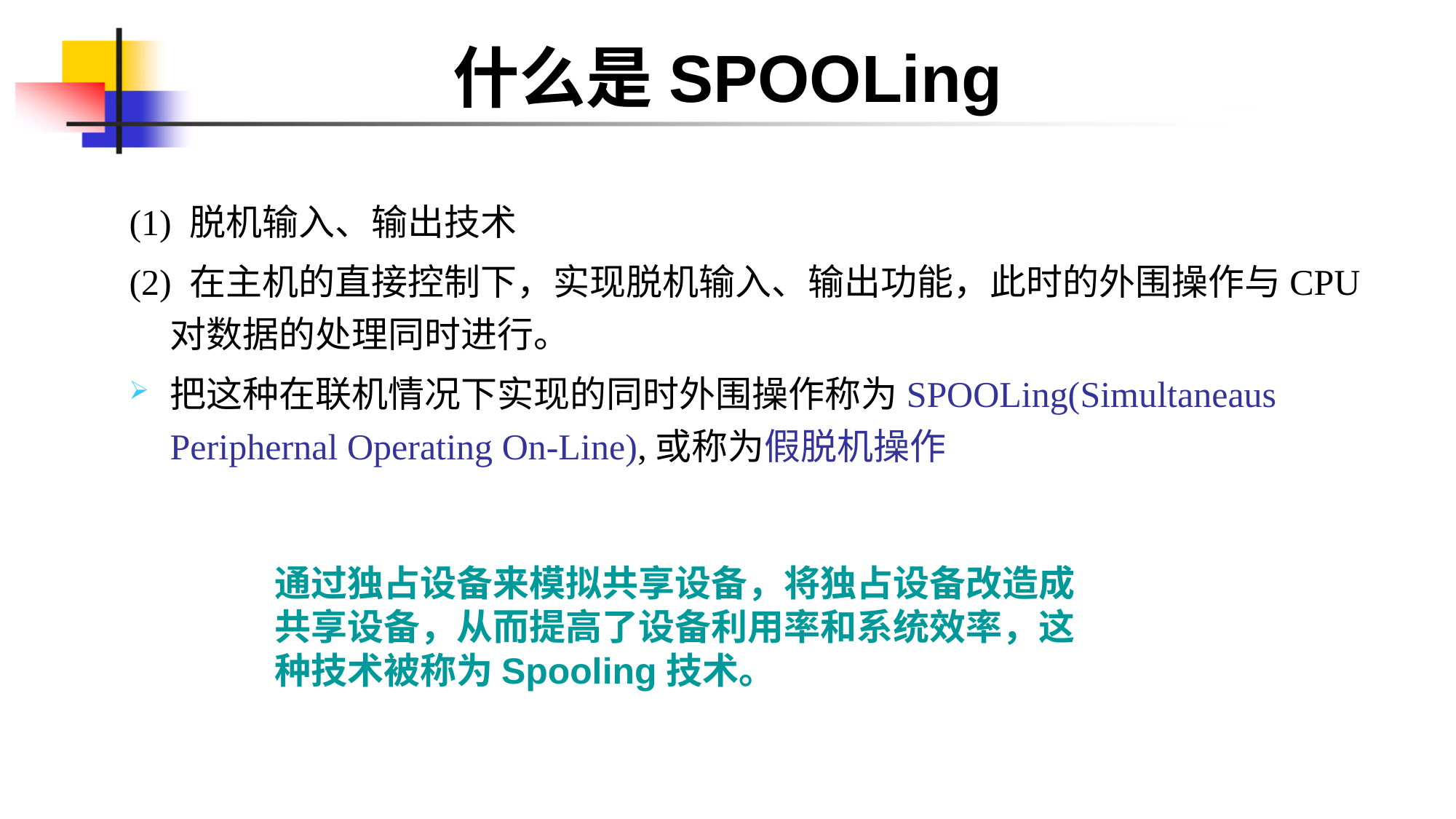

# 什么是SPOOLing
(1) 脱机输入、输出技术
(2) 在主机的直接控制下，实现脱机输入、输出功能，此时的外围操作与CPU对数据的处理同时进行。
把这种在联机情况下实现的同时外围操作称为SPOOLing(Simultaneaus Periphernal Operating On-Line),或称为假脱机操作
通过独占设备来模拟共享设备，将独占设备改造成共享设备，从而提高了设备利用率和系统效率，这种技术被称为Spooling技术。
76